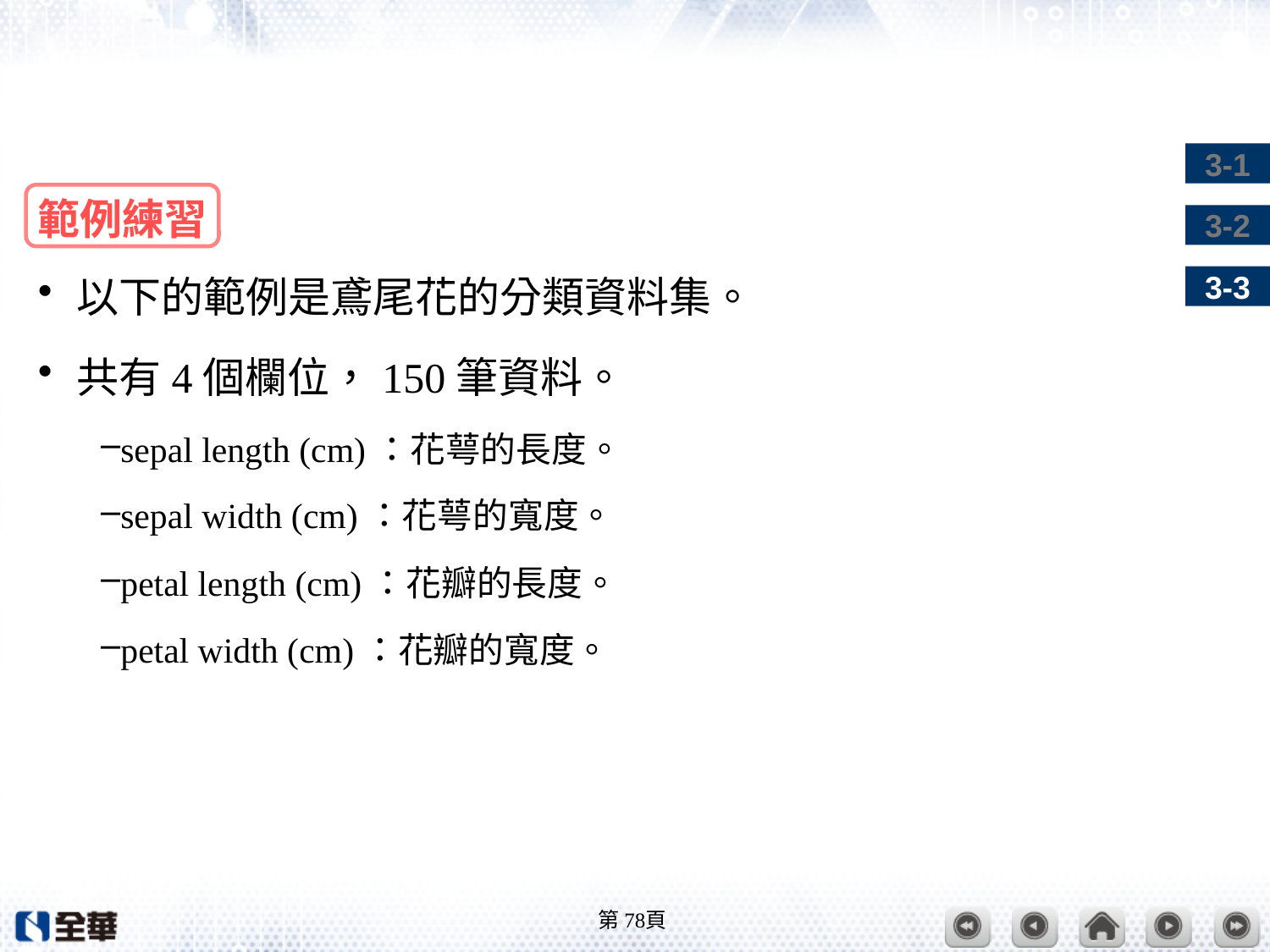

#

範例練習
以下的範例是鳶尾花的分類資料集。
共有4個欄位，150筆資料。
sepal length (cm)：花萼的長度。
sepal width (cm)：花萼的寬度。
petal length (cm)：花瓣的長度。
petal width (cm)：花瓣的寬度。